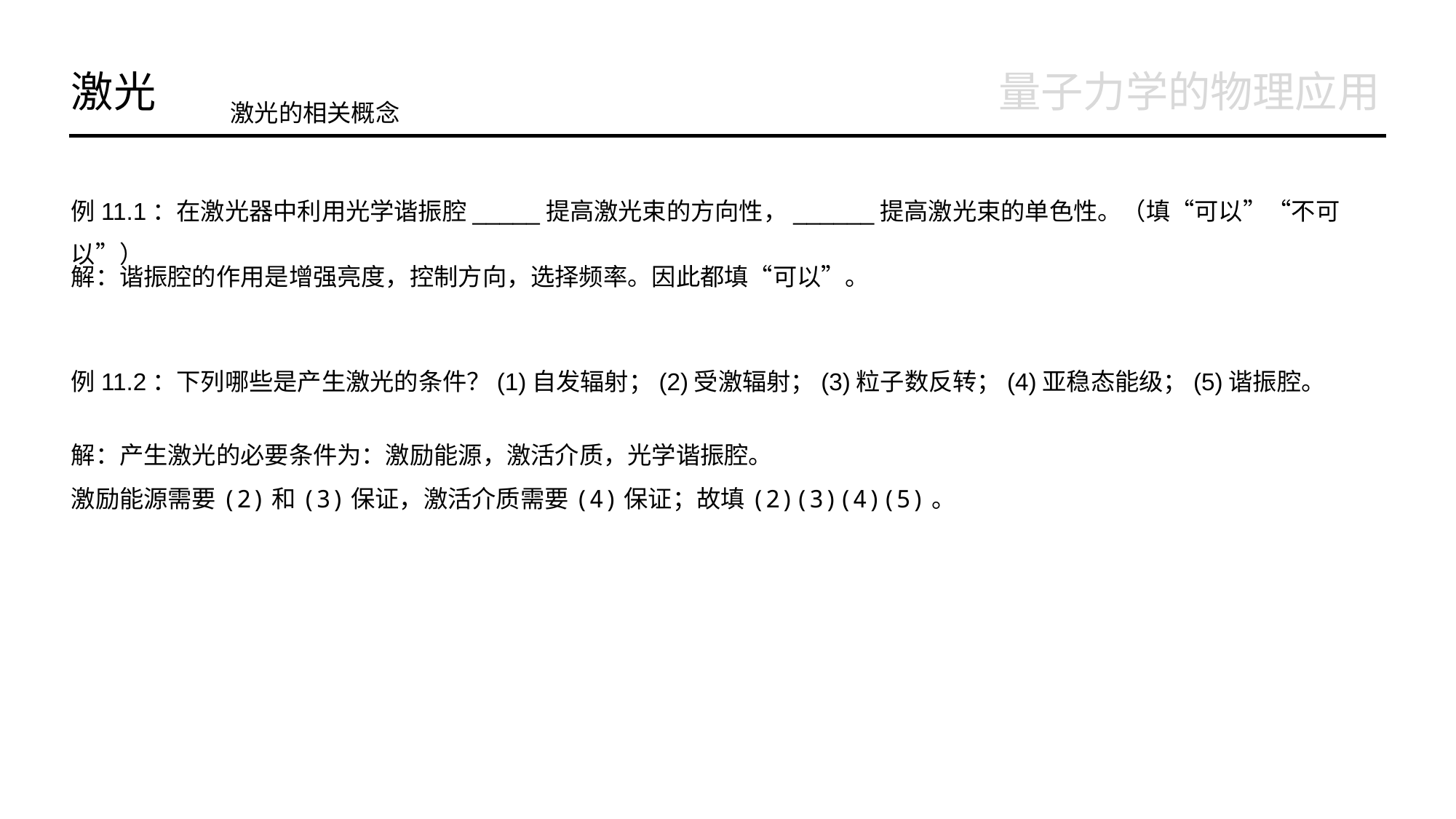

激光
量子力学的物理应用
激光的相关概念
例11.1：在激光器中利用光学谐振腔_____提高激光束的方向性，______提高激光束的单色性。（填“可以”“不可以”）
解：谐振腔的作用是增强亮度，控制方向，选择频率。因此都填“可以”。
例11.2：下列哪些是产生激光的条件？(1)自发辐射；(2)受激辐射；(3)粒子数反转；(4)亚稳态能级；(5)谐振腔。
解：产生激光的必要条件为：激励能源，激活介质，光学谐振腔。
激励能源需要(2)和(3)保证，激活介质需要(4)保证；故填(2)(3)(4)(5)。